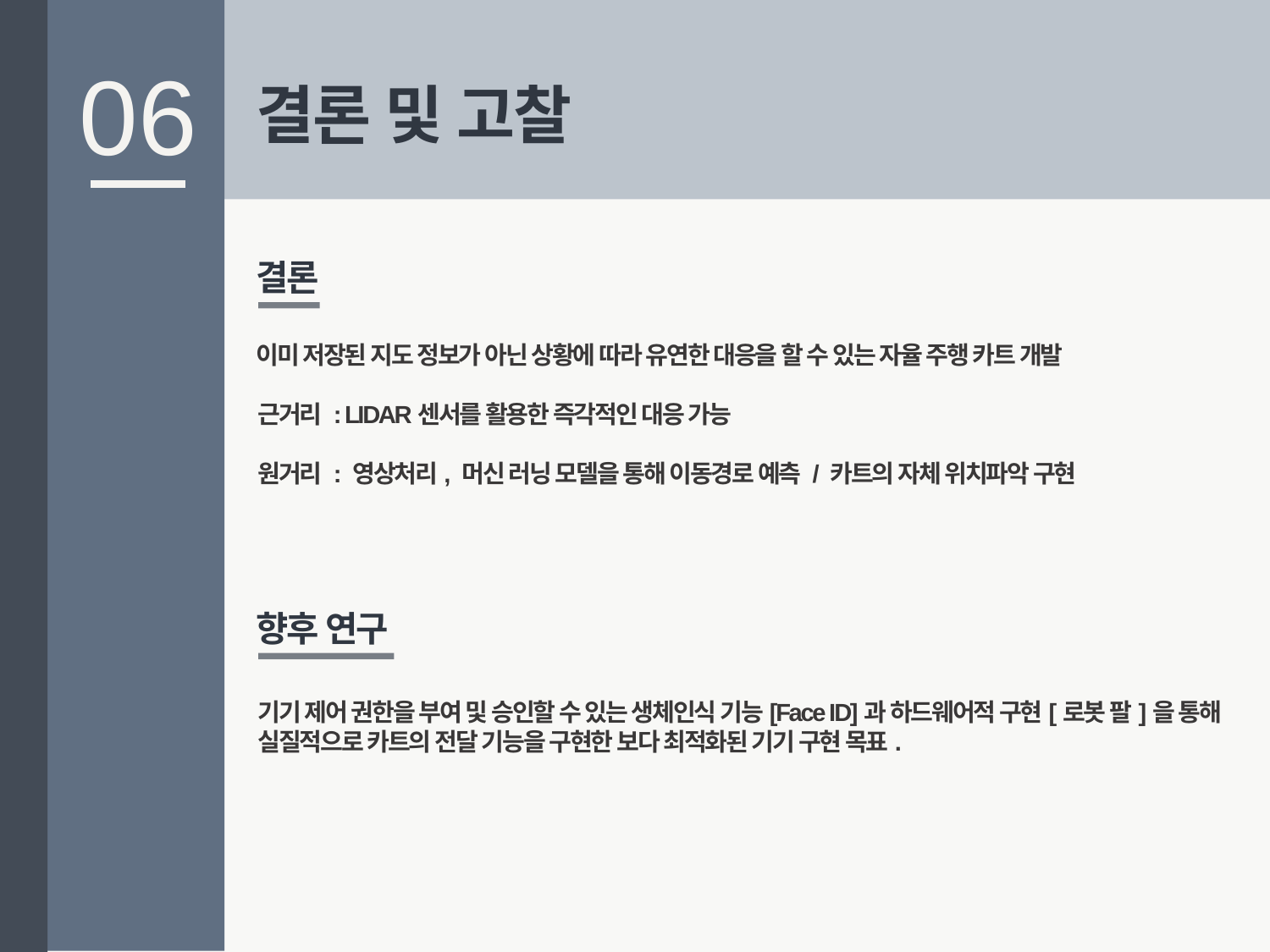

06
결론 및 고찰
결론

이미 저장된 지도 정보가 아닌 상황에 따라 유연한 대응을 할 수 있는 자율 주행 카트 개발
근거리 : LIDAR센서를 활용한 즉각적인 대응 가능

원거리 : 영상처리, 머신 러닝 모델을 통해 이동경로 예측 / 카트의 자체 위치파악 구현

향후 연구

기기 제어 권한을 부여 및 승인할 수 있는 생체인식 기능[Face ID]과 하드웨어적 구현[로봇 팔]을 통해 실질적으로 카트의 전달 기능을 구현한 보다 최적화된 기기 구현 목표.